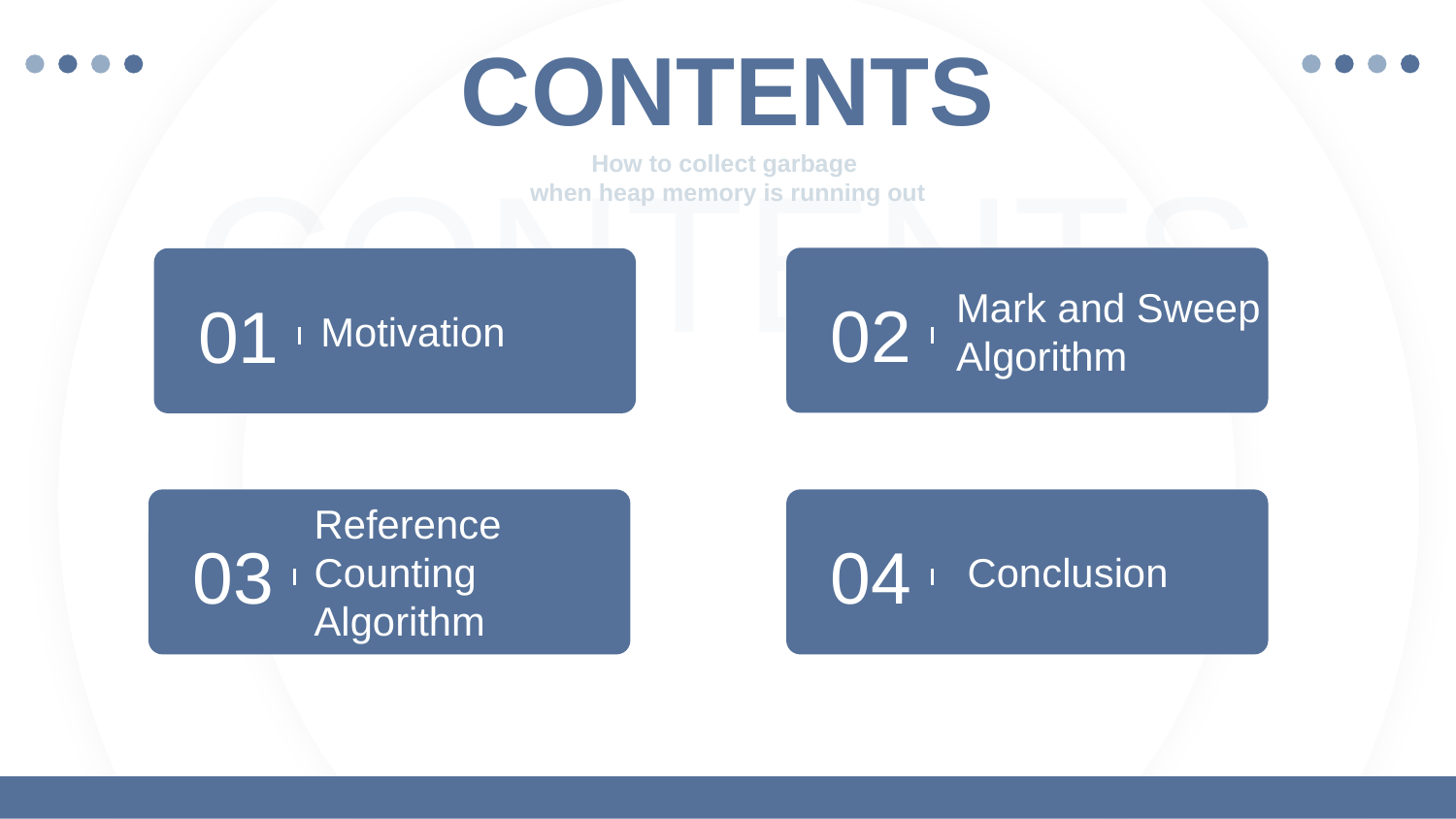

行业PPT模板http://www.1ppt.com/hangye/

CONTENTS

CONTENTS
How to collect garbage
when heap memory is running out

Mark and Sweep Algorithm
02

01
Motivation

Reference
Counting
Algorithm
03

04
 Conclusion